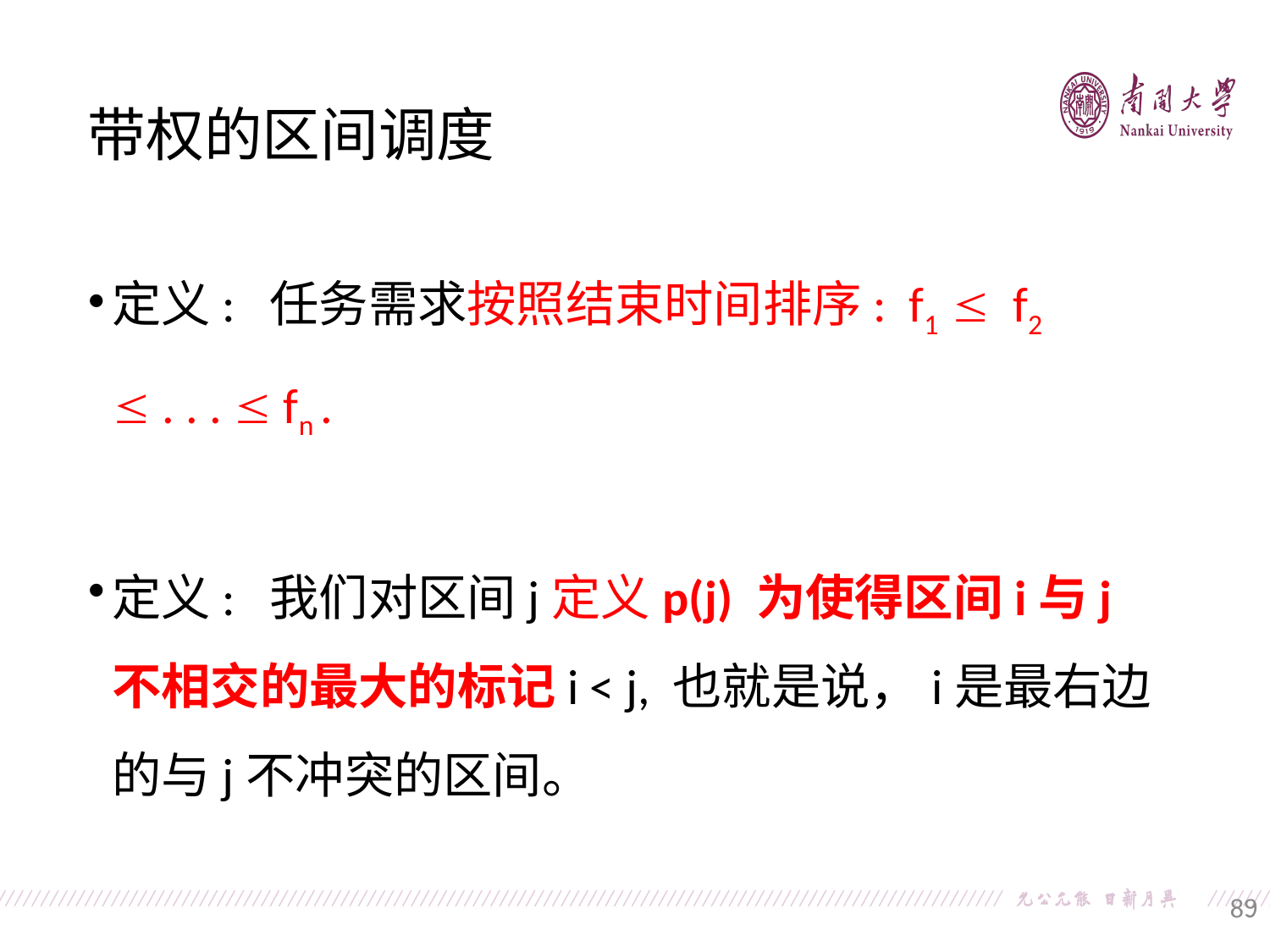

带权的区间调度
定义:  任务需求按照结束时间排序:  f1  ≤  f2  ≤ . . . ≤ fn .

定义:  我们对区间j定义p(j) 为使得区间i与j不相交的最大的标记i < j, 也就是说，i是最右边的与j不冲突的区间。
89